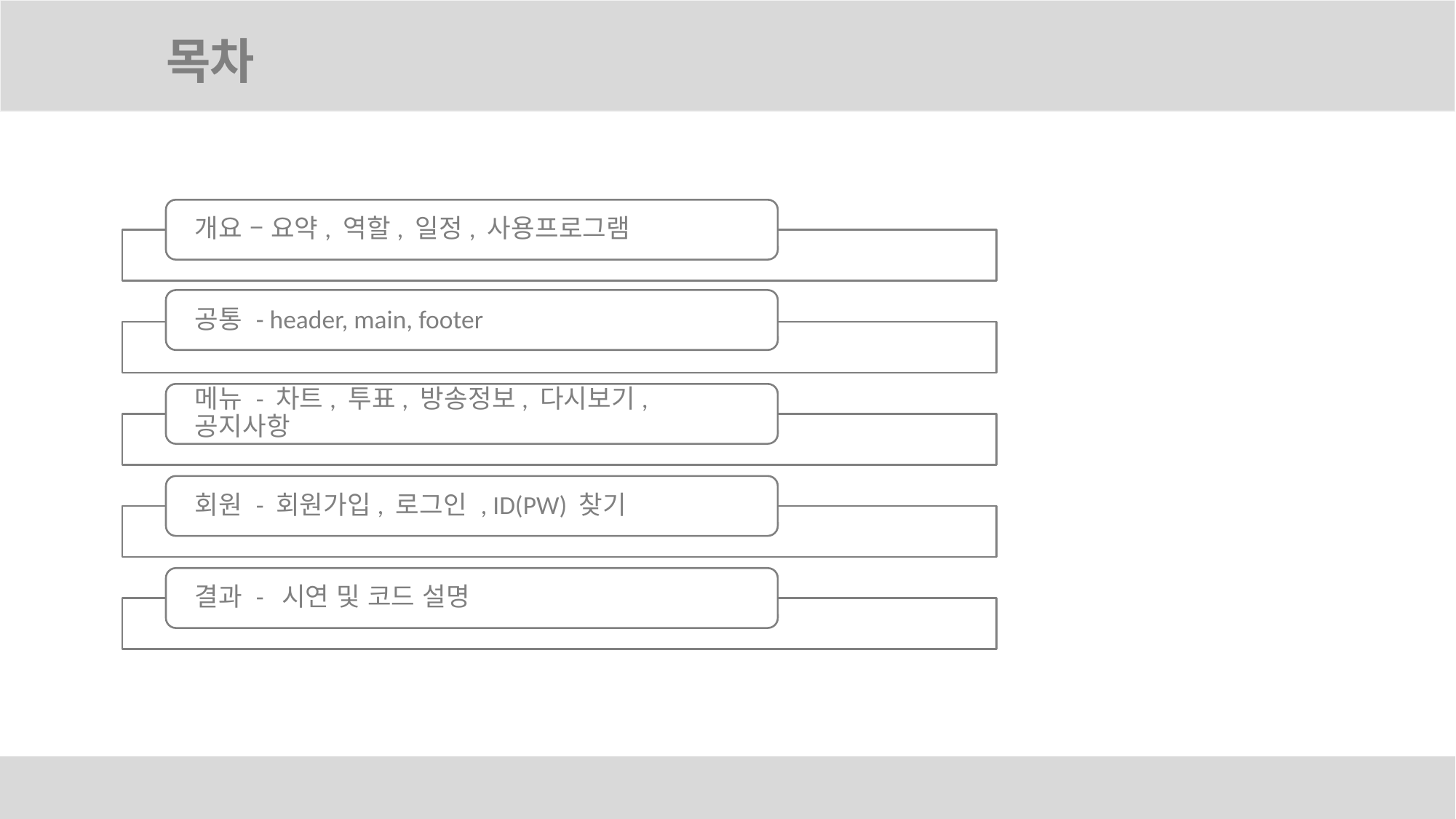

목차
개요 – 요약, 역할, 일정, 사용프로그램
공통 - header, main, footer
메뉴 - 차트, 투표, 방송정보, 다시보기, 공지사항
회원 - 회원가입, 로그인 , ID(PW) 찾기
결과 -  시연 및 코드 설명